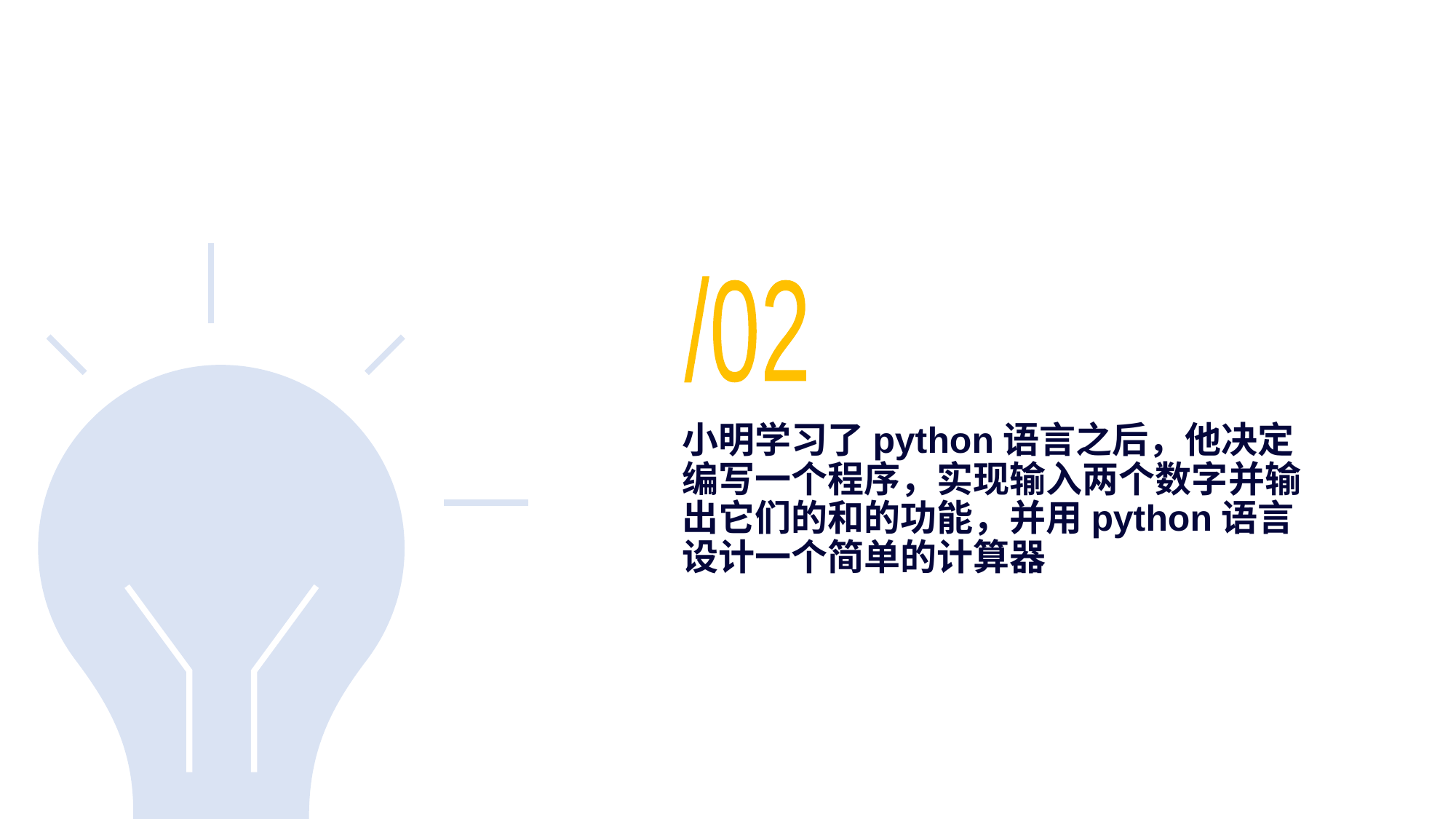

/02
# 小明学习了python语言之后，他决定编写一个程序，实现输入两个数字并输出它们的和的功能，并用python语言设计一个简单的计算器